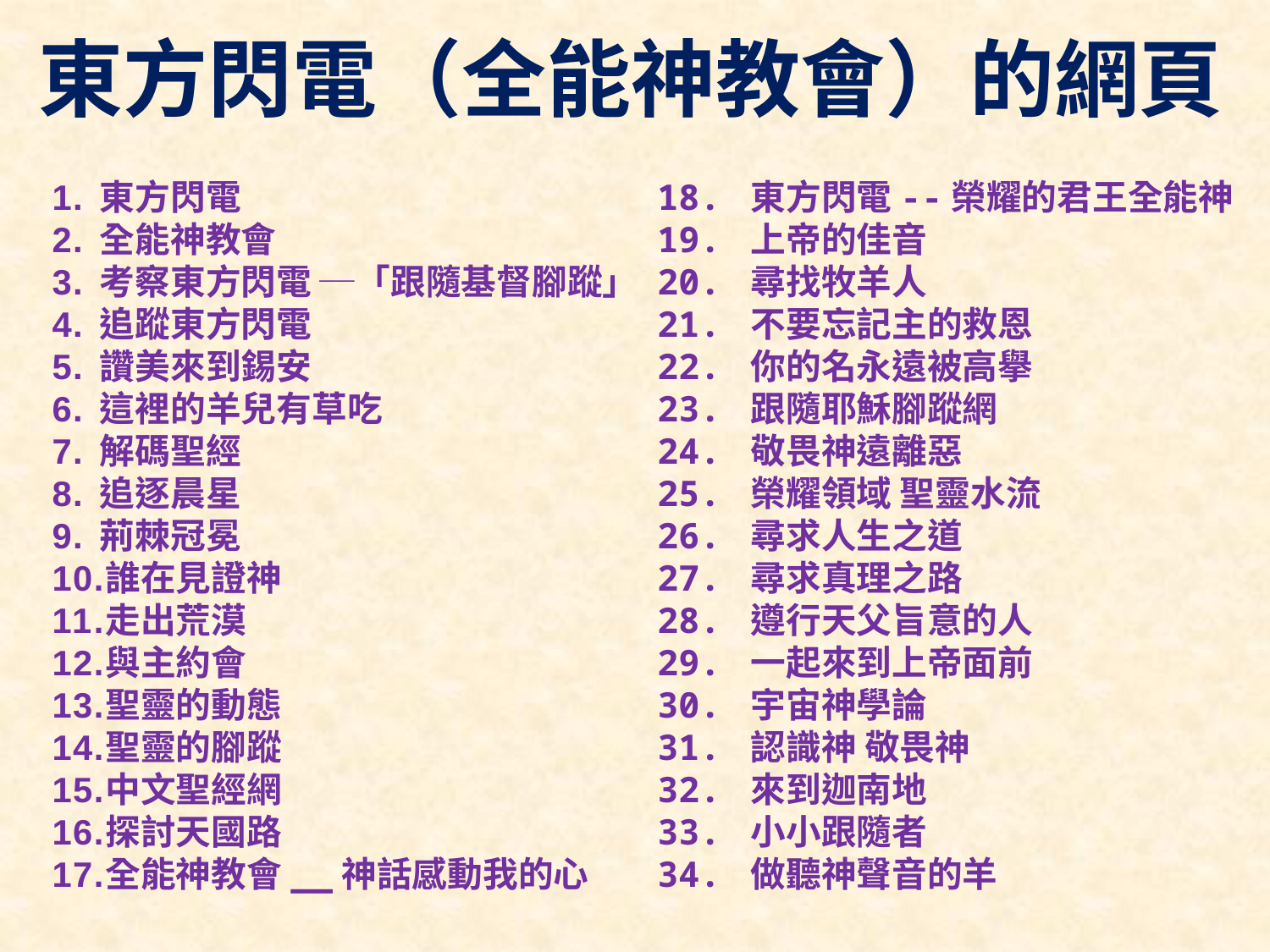

東方閃電（全能神教會）的網頁
東方閃電
全能神教會
考察東方閃電 ─「跟隨基督腳蹤」
追蹤東方閃電
讚美來到錫安
這裡的羊兒有草吃
解碼聖經
追逐晨星
荊棘冠冕
誰在見證神
走出荒漠
與主約會
聖靈的動態
聖靈的腳蹤
中文聖經網
探討天國路
全能神教會__神話感動我的心

18. 東方閃電--榮耀的君王全能神
19. 上帝的佳音
20. 尋找牧羊人
21. 不要忘記主的救恩
22. 你的名永遠被高擧
23. 跟隨耶穌腳蹤網
24. 敬畏神遠離惡
25. 榮耀領域 聖靈水流
26. 尋求人生之道
27. 尋求真理之路
28. 遵行天父旨意的人
29. 一起來到上帝面前
30. 宇宙神學論
31. 認識神 敬畏神
32. 來到迦南地
33. 小小跟隨者
34. 做聽神聲音的羊